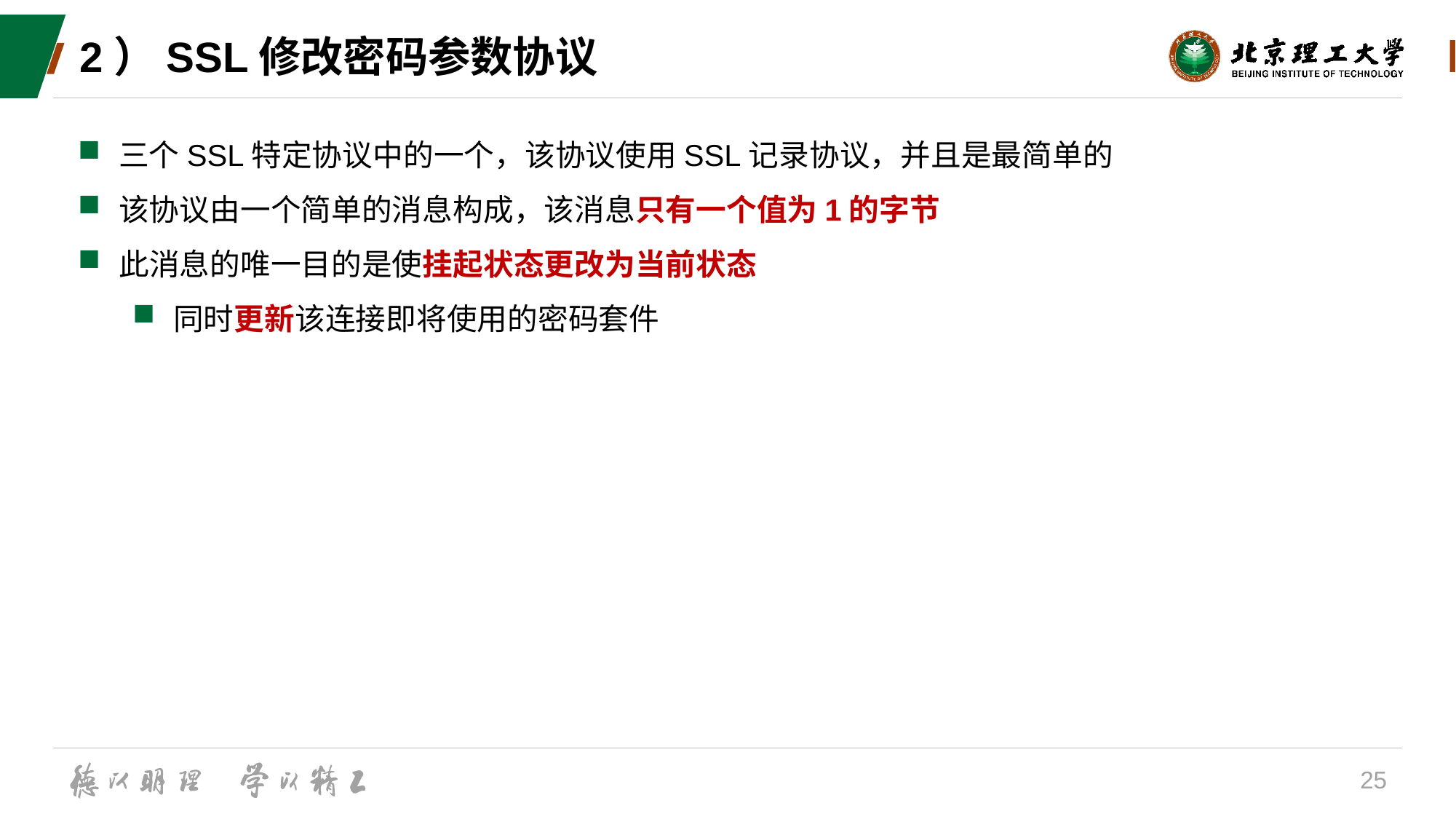

# 2）SSL修改密码参数协议
三个SSL特定协议中的一个，该协议使用SSL记录协议，并且是最简单的
该协议由一个简单的消息构成，该消息只有一个值为1的字节
此消息的唯一目的是使挂起状态更改为当前状态
同时更新该连接即将使用的密码套件